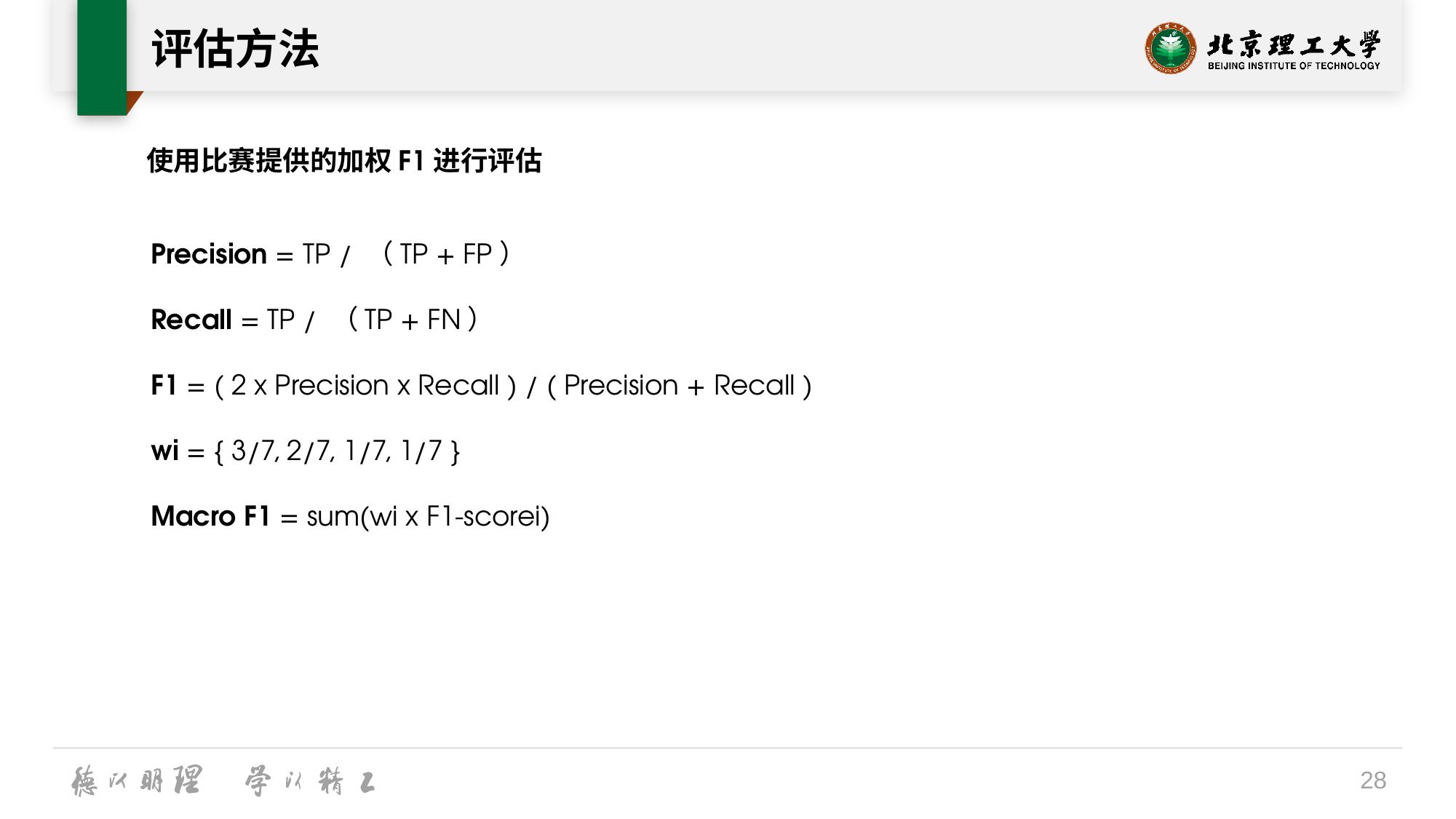

# 评估方法
使用比赛提供的加权F1进行评估
Precision = TP / （TP + FP）

Recall = TP / （TP + FN）

F1 = ( 2 x Precision x Recall ) / ( Precision + Recall )

wi = { 3/7, 2/7, 1/7, 1/7 }

Macro F1 = sum(wi x F1-scorei)